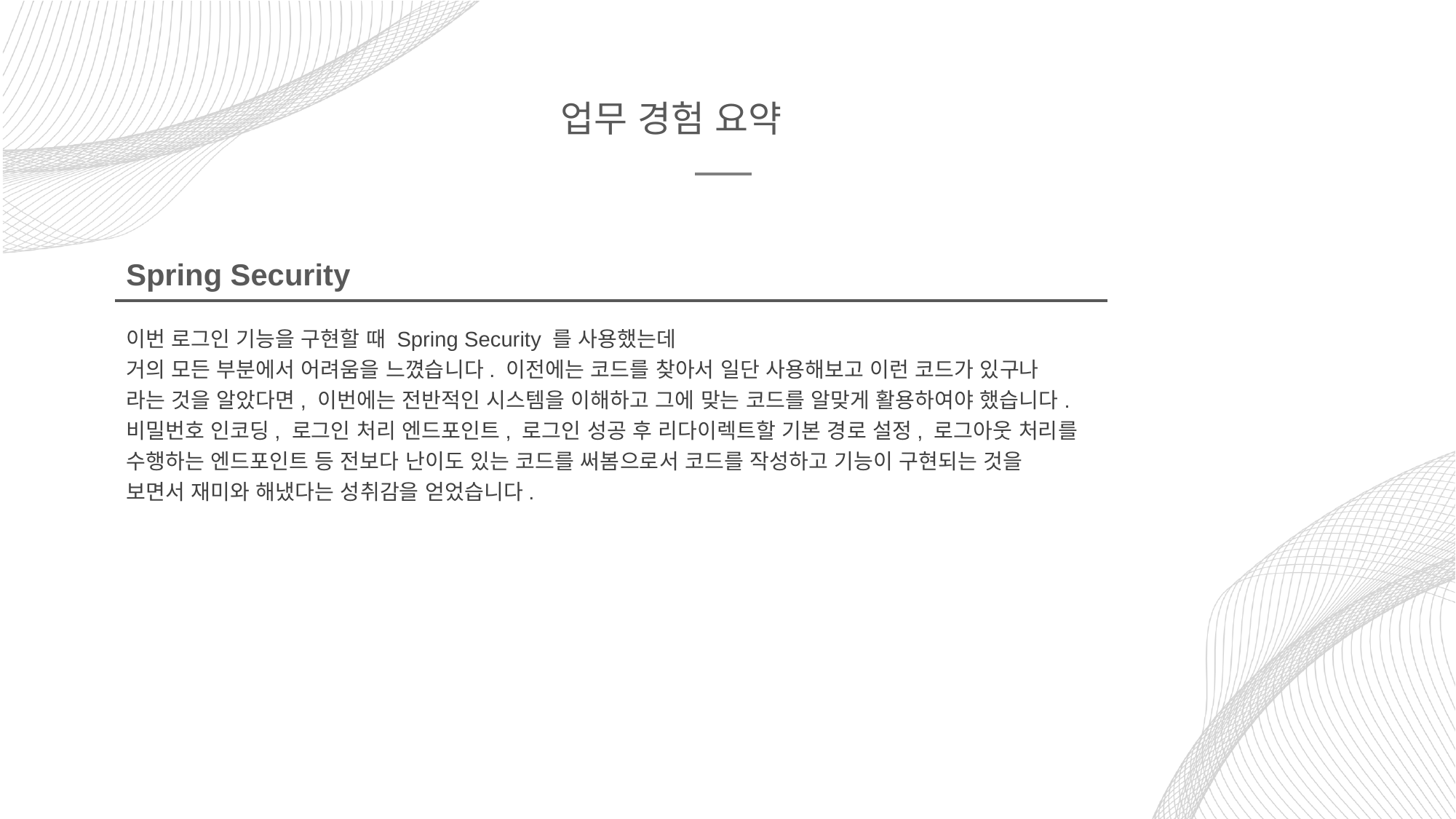

업무 경험 요약
Spring Security
이번 로그인 기능을 구현할 때 Spring Security 를 사용했는데
거의 모든 부분에서 어려움을 느꼈습니다. 이전에는 코드를 찾아서 일단 사용해보고 이런 코드가 있구나 라는 것을 알았다면, 이번에는 전반적인 시스템을 이해하고 그에 맞는 코드를 알맞게 활용하여야 했습니다. 비밀번호 인코딩, 로그인 처리 엔드포인트, 로그인 성공 후 리다이렉트할 기본 경로 설정, 로그아웃 처리를 수행하는 엔드포인트 등 전보다 난이도 있는 코드를 써봄으로서 코드를 작성하고 기능이 구현되는 것을 보면서 재미와 해냈다는 성취감을 얻었습니다.